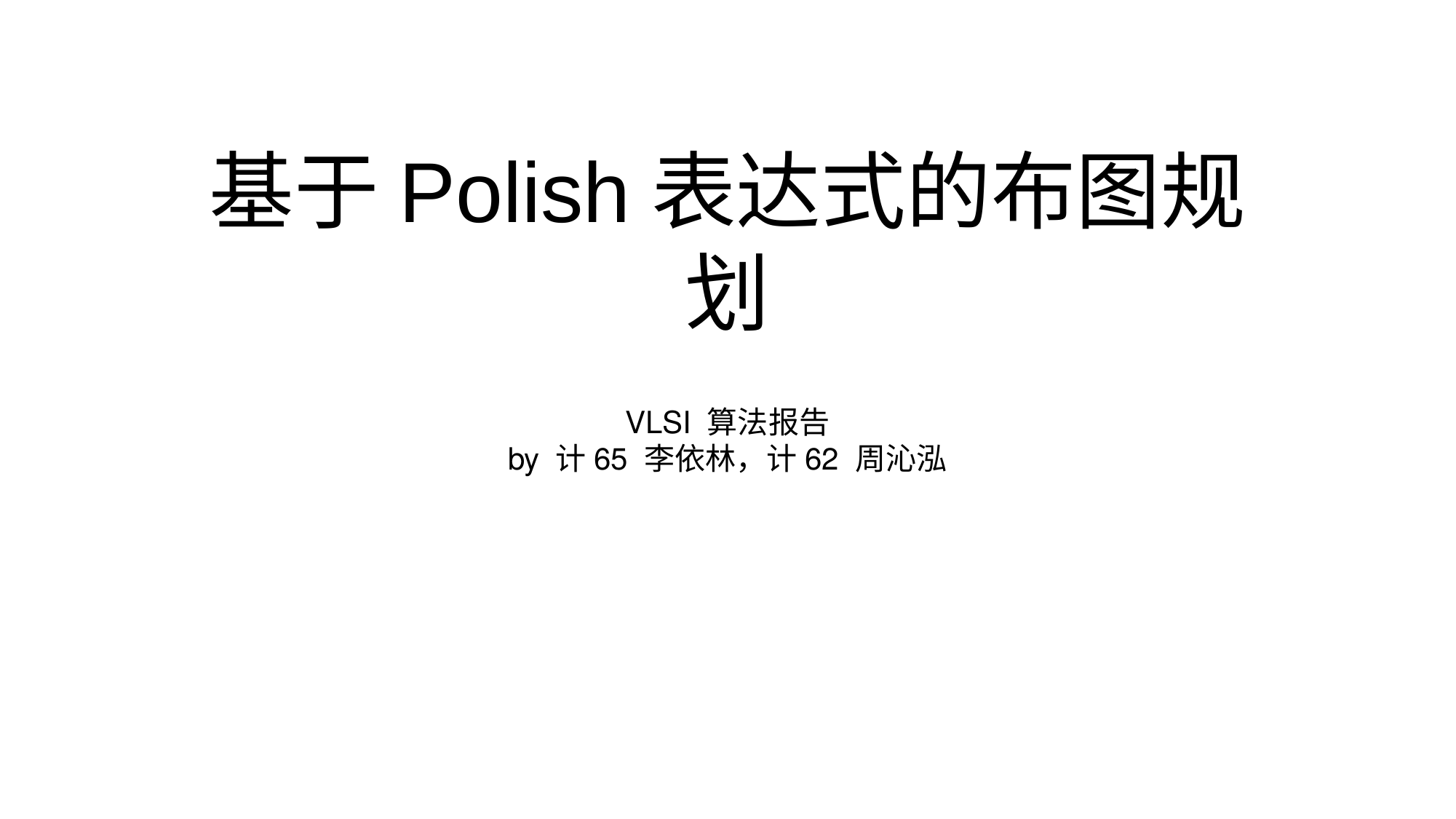

# 基于Polish表达式的布图规划
VLSI 算法报告
by 计65 李依林，计62 周沁泓